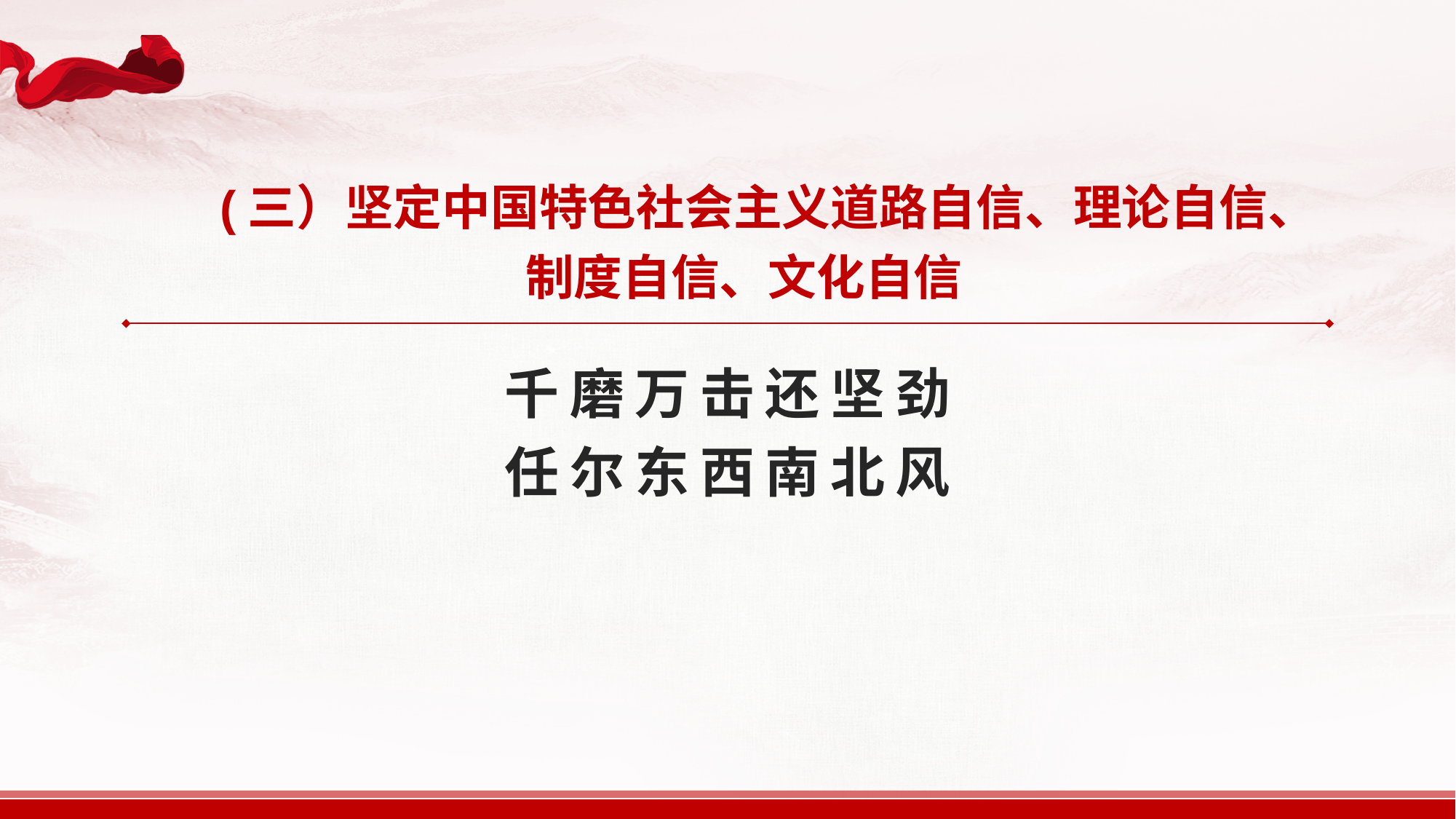

(三）坚定中国特色社会主义道路自信、理论自信、制度自信、文化自信
千磨万击还坚劲
任尔东西南北风